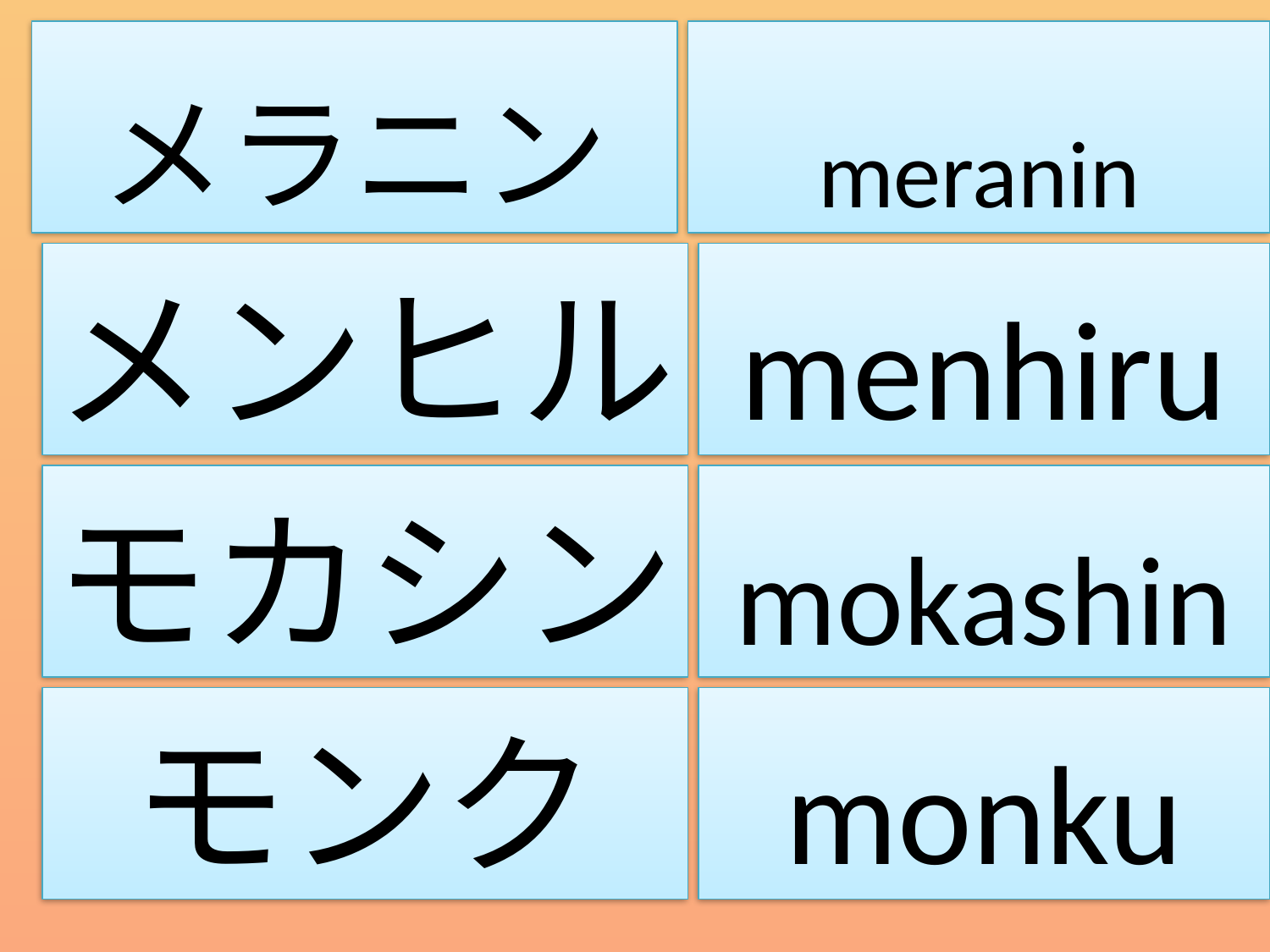

メラニン
meranin
メンヒル
menhiru
モカシン
mokashin
モンク
monku